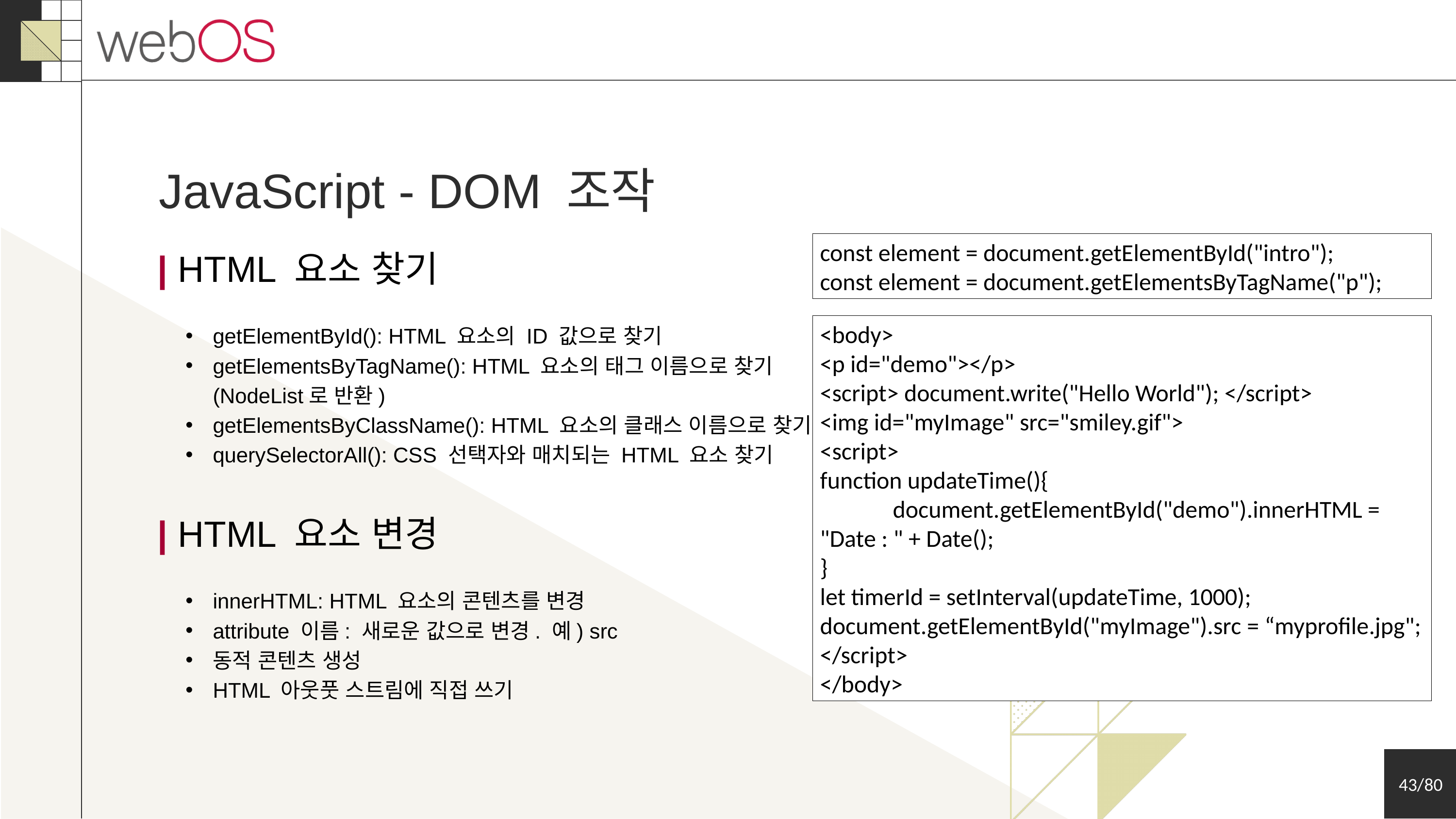

JavaScript - DOM 조작
const element = document.getElementById("intro");
const element = document.getElementsByTagName("p");
| HTML 요소 찾기
<body>
<p id="demo"></p>
<script> document.write("Hello World"); </script>
<img id="myImage" src="smiley.gif">
<script>
function updateTime(){
	document.getElementById("demo").innerHTML = "Date : " + Date();
}
let timerId = setInterval(updateTime, 1000);
document.getElementById("myImage").src = “myprofile.jpg";
</script>
</body>
getElementById(): HTML 요소의 ID 값으로 찾기
getElementsByTagName(): HTML 요소의 태그 이름으로 찾기 (NodeList로 반환)
getElementsByClassName(): HTML 요소의 클래스 이름으로 찾기
querySelectorAll(): CSS 선택자와 매치되는 HTML 요소 찾기

| HTML 요소 변경
innerHTML: HTML 요소의 콘텐츠를 변경
attribute 이름: 새로운 값으로 변경. 예) src
동적 콘텐츠 생성
HTML 아웃풋 스트림에 직접 쓰기

43/80